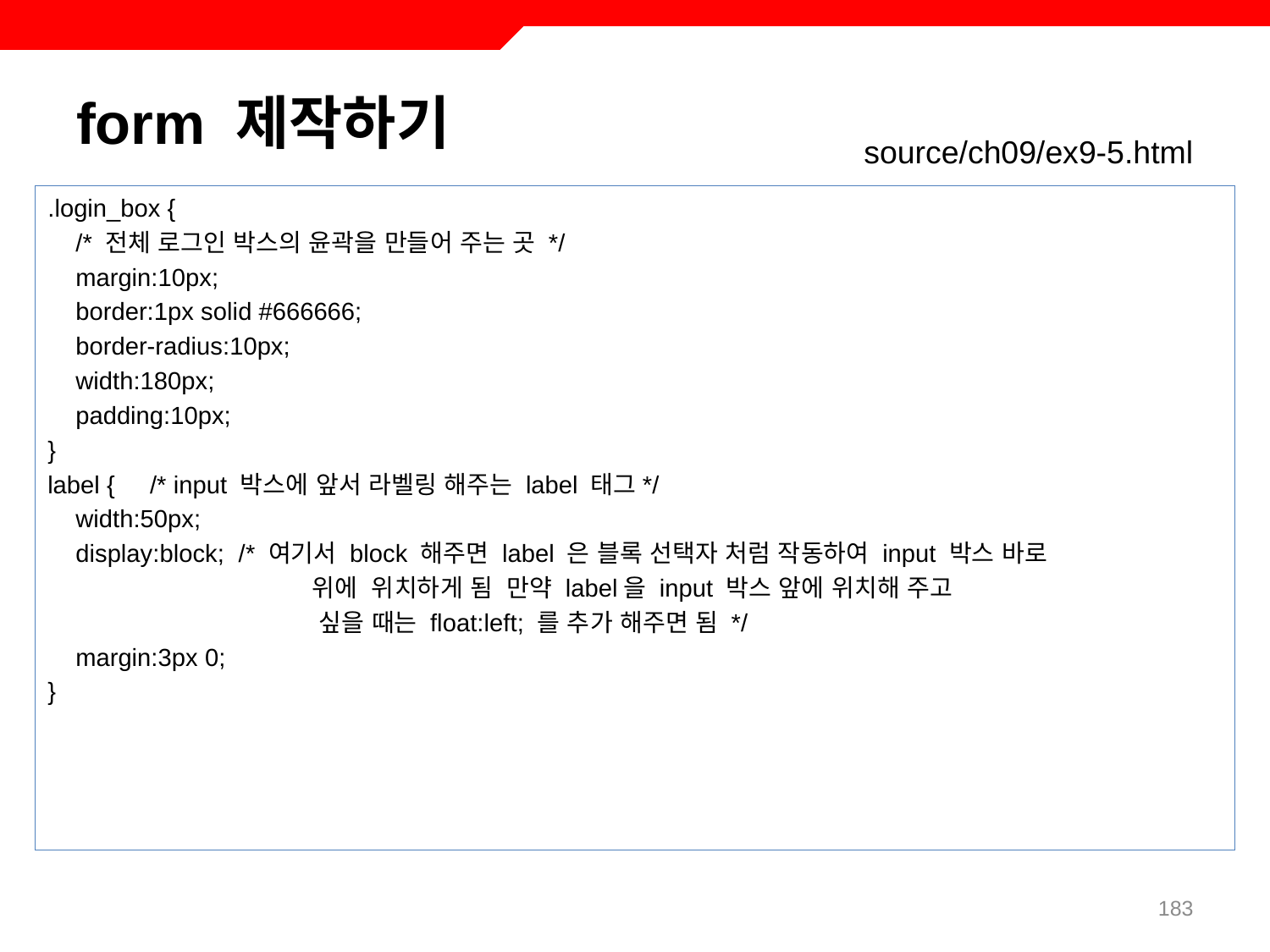

# form 제작하기
source/ch09/ex9-5.html
.login_box {
    /* 전체 로그인 박스의 윤곽을 만들어 주는 곳 */
    margin:10px;
    border:1px solid #666666;
    border-radius:10px;
    width:180px;
    padding:10px;
}
label {     /* input 박스에 앞서 라벨링 해주는 label 태그*/
    width:50px;
    display:block;  /* 여기서 block 해주면 label 은 블록 선택자 처럼 작동하여 input 박스 바로
                                     위에  위치하게 됨  만약 label을 input 박스 앞에 위치해 주고
                                      싶을 때는 float:left; 를 추가 해주면 됨 */
    margin:3px 0;
}

183